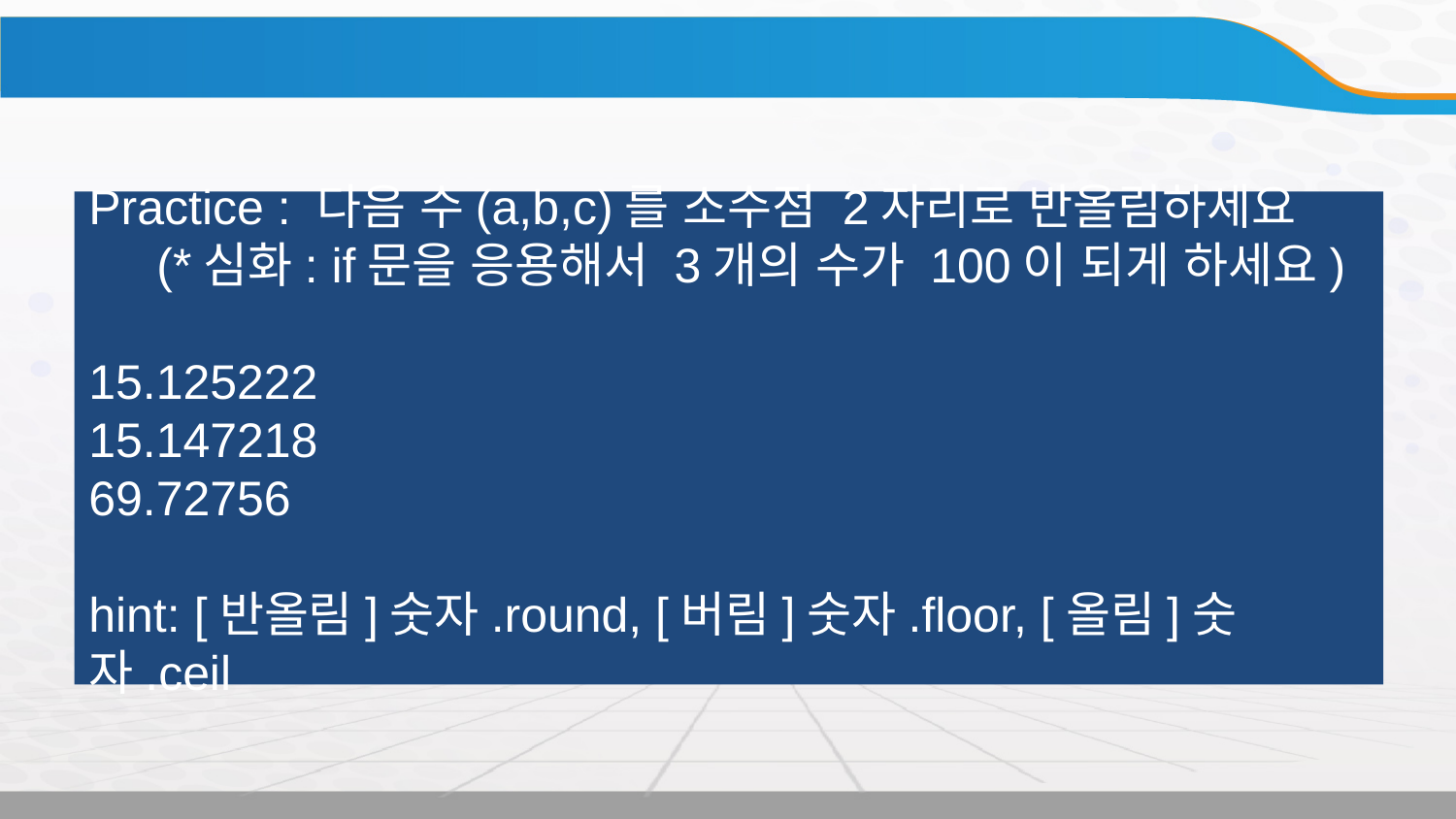

Practice : 다음 수(a,b,c)를 소수점 2자리로 반올림하세요
     (*심화: if문을 응용해서 3개의 수가 100이 되게 하세요)

15.125222
15.147218
69.72756

hint: [반올림]숫자.round, [버림]숫자.floor, [올림]숫자.ceil